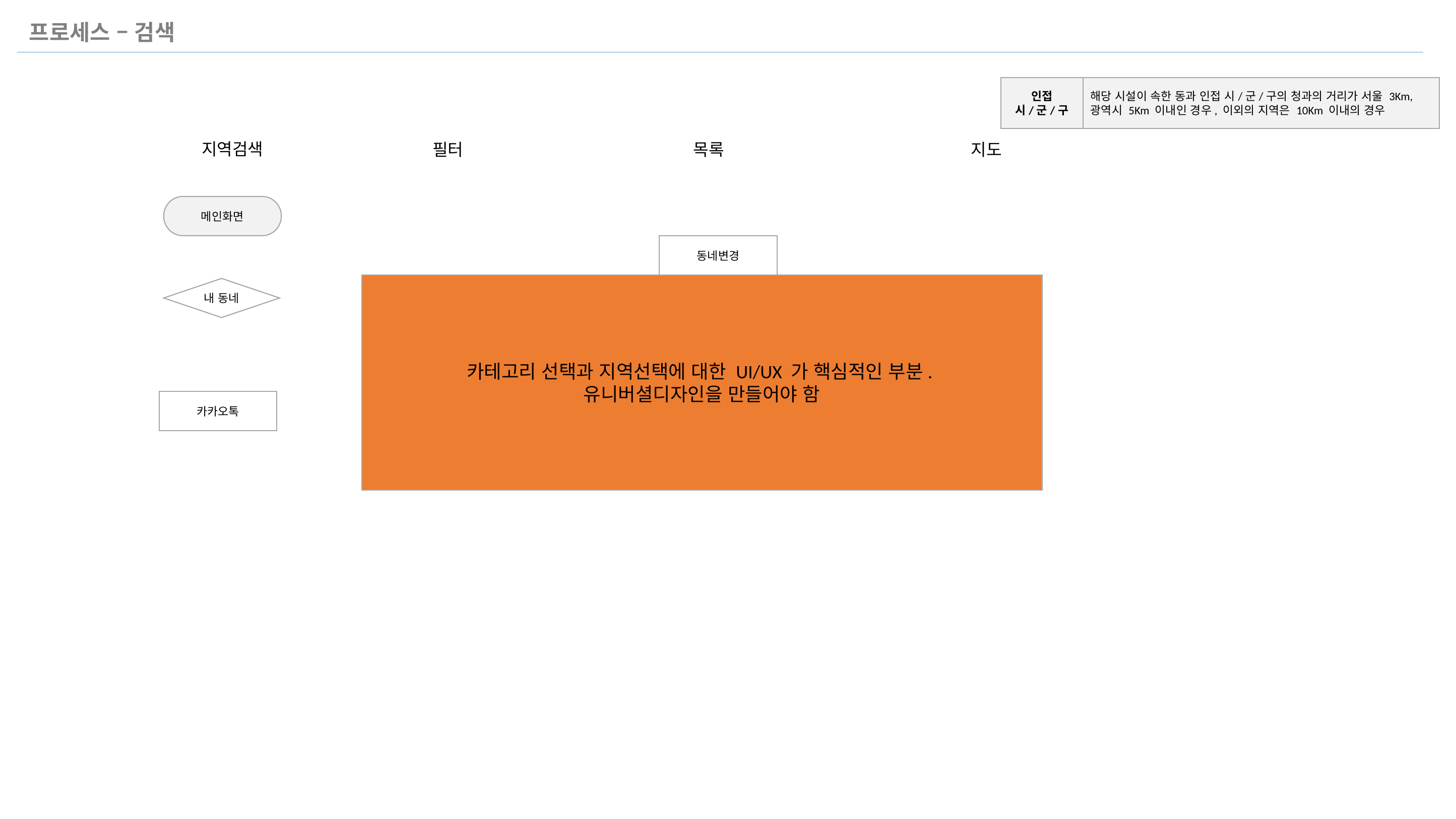

프로세스 – 검색
인접 시/군/구
해당 시설이 속한 동과 인접 시/군/구의 청과의 거리가 서울 3Km, 광역시 5Km 이내인 경우, 이외의 지역은 10Km 이내의 경우
지역검색
필터
목록
지도
메인화면
동네변경
카테고리 선택과 지역선택에 대한 UI/UX 가 핵심적인 부분.
유니버셜디자인을 만들어야 함
내 동네
동네선택
등록시설/
구매프로그램
카카오톡